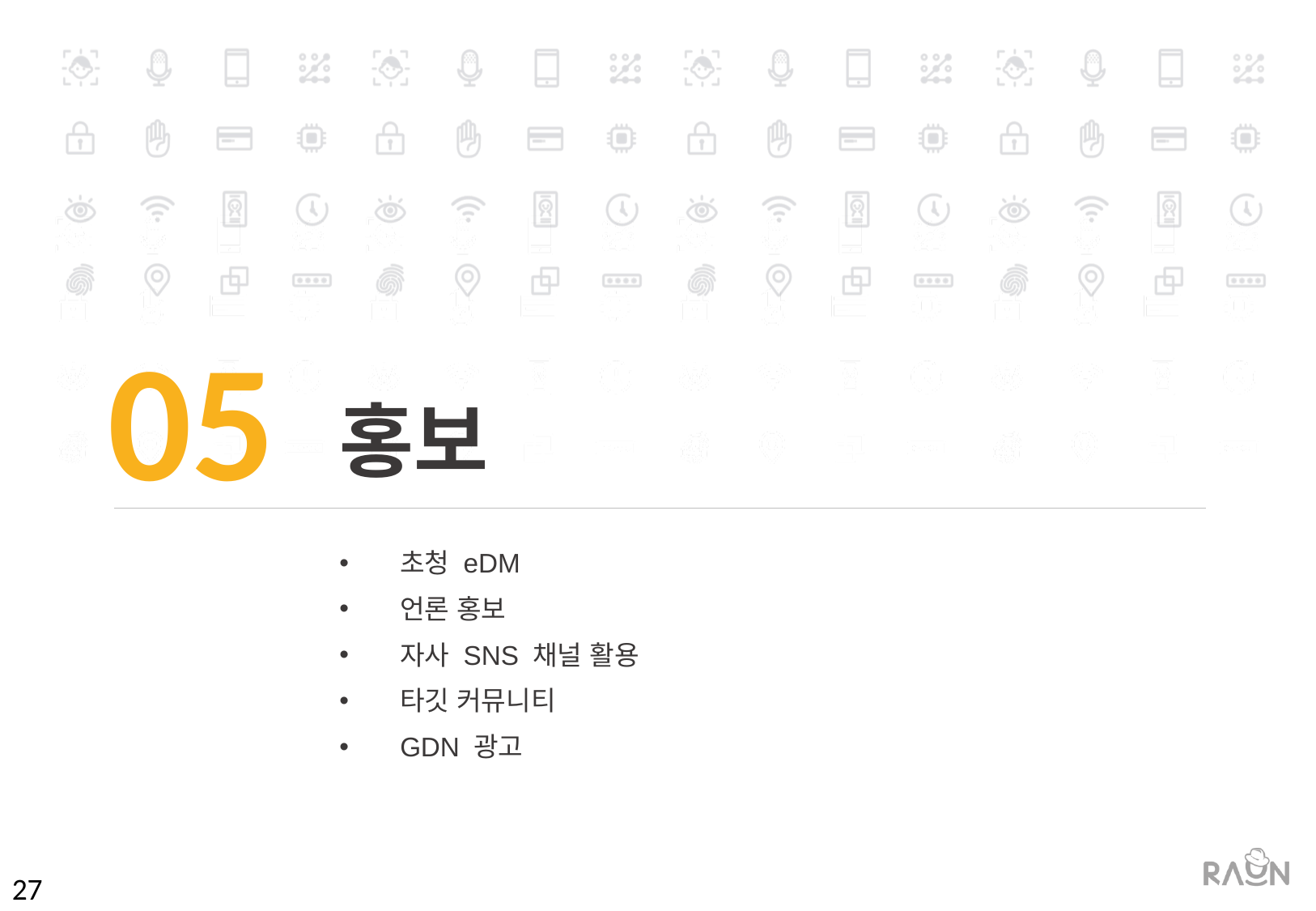

05
홍보
초청 eDM
언론 홍보
자사 SNS 채널 활용
타깃 커뮤니티
GDN 광고
27